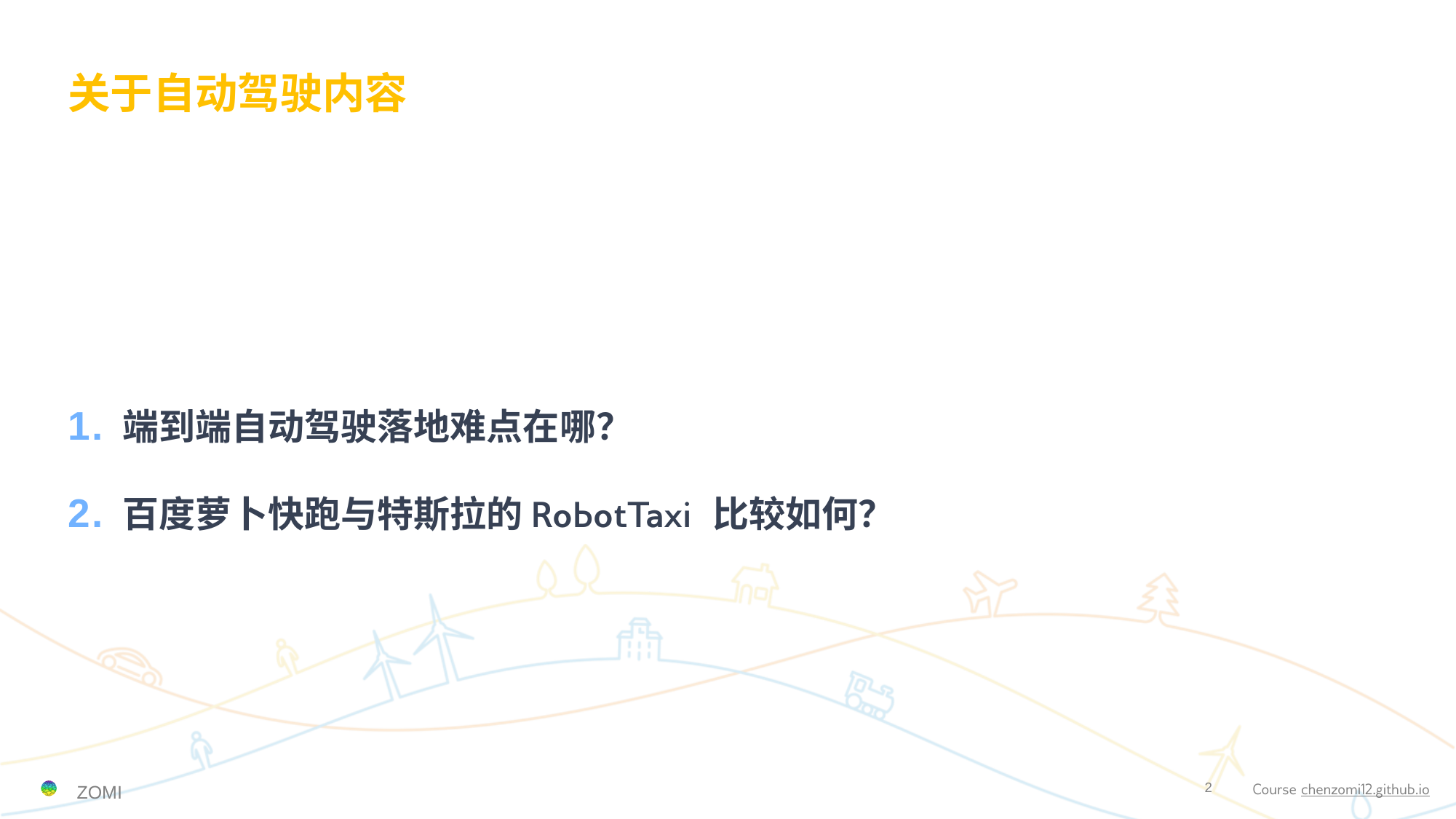

# 关于自动驾驶内容
端到端自动驾驶落地难点在哪？
百度萝卜快跑与特斯拉的RobotTaxi 比较如何？